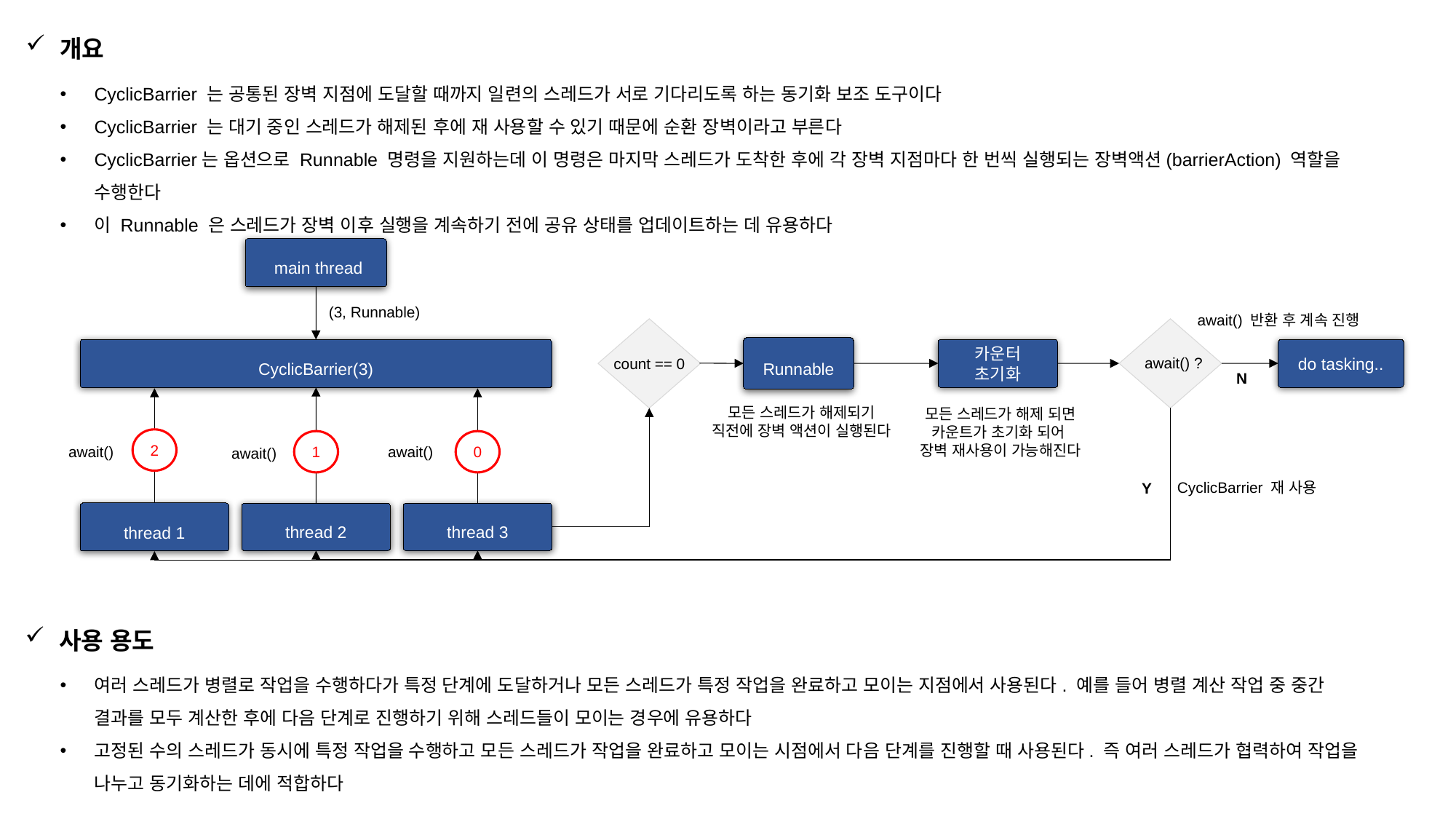

개요
CyclicBarrier 는 공통된 장벽 지점에 도달할 때까지 일련의 스레드가 서로 기다리도록 하는 동기화 보조 도구이다
CyclicBarrier 는 대기 중인 스레드가 해제된 후에 재 사용할 수 있기 때문에 순환 장벽이라고 부른다
CyclicBarrier는 옵션으로 Runnable 명령을 지원하는데 이 명령은 마지막 스레드가 도착한 후에 각 장벽 지점마다 한 번씩 실행되는 장벽액션(barrierAction) 역할을 수행한다
이 Runnable 은 스레드가 장벽 이후 실행을 계속하기 전에 공유 상태를 업데이트하는 데 유용하다
 main thread
(3, Runnable)
await() 반환 후 계속 진행

Runnable
do tasking..
카운터 초기화
CyclicBarrier(3)
await() ?
count == 0
N
모든 스레드가 해제되기 직전에 장벽 액션이 실행된다
모든 스레드가 해제 되면 카운트가 초기화 되어
장벽 재사용이 가능해진다
2
1
0
await()
await()
await()
CyclicBarrier 재 사용
Y
thread 1
thread 3
thread 2
사용 용도
여러 스레드가 병렬로 작업을 수행하다가 특정 단계에 도달하거나 모든 스레드가 특정 작업을 완료하고 모이는 지점에서 사용된다. 예를 들어 병렬 계산 작업 중 중간 결과를 모두 계산한 후에 다음 단계로 진행하기 위해 스레드들이 모이는 경우에 유용하다
고정된 수의 스레드가 동시에 특정 작업을 수행하고 모든 스레드가 작업을 완료하고 모이는 시점에서 다음 단계를 진행할 때 사용된다. 즉 여러 스레드가 협력하여 작업을 나누고 동기화하는 데에 적합하다